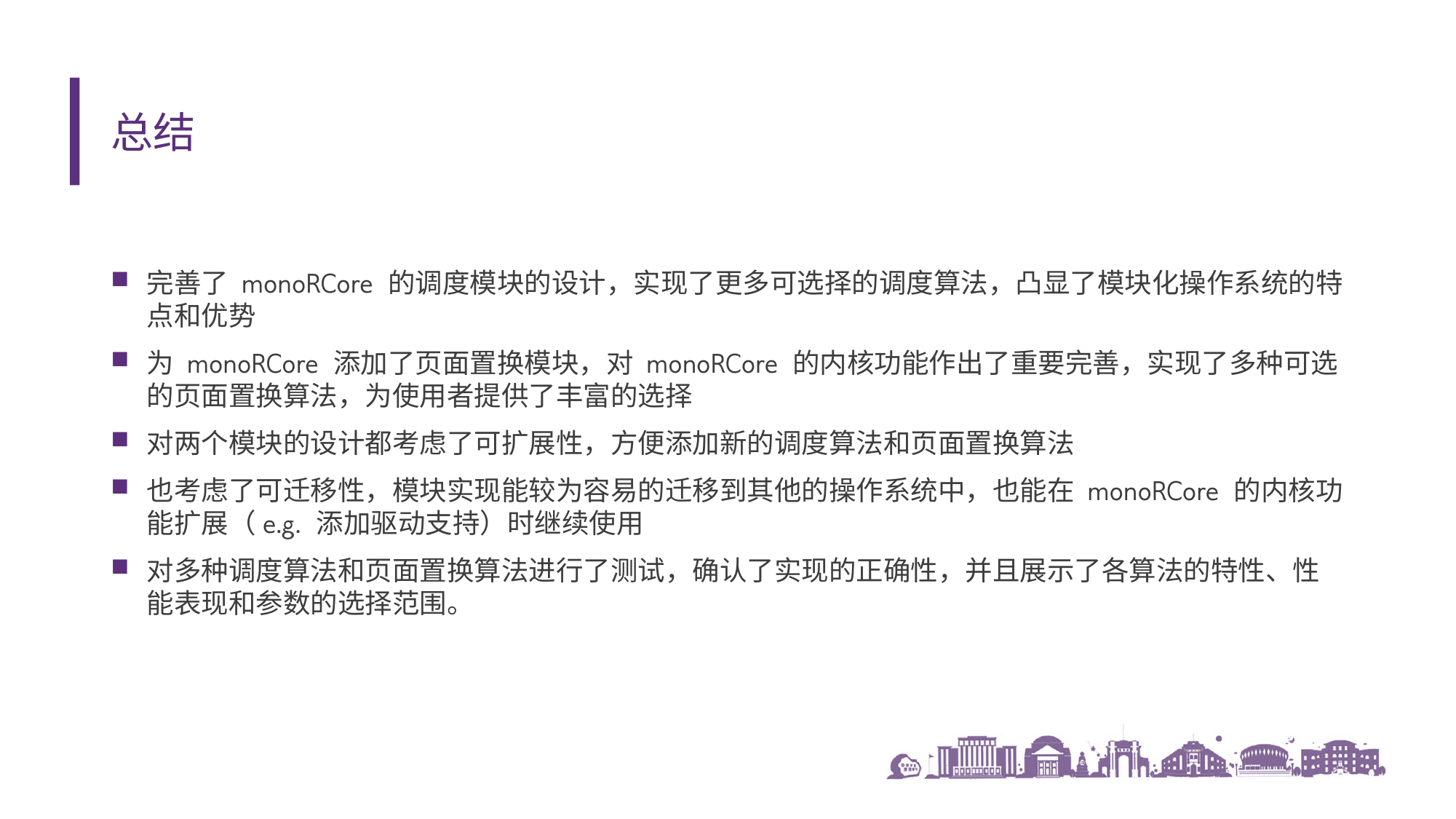

# 总结
完善了 monoRCore 的调度模块的设计，实现了更多可选择的调度算法，凸显了模块化操作系统的特点和优势
为 monoRCore 添加了页面置换模块，对 monoRCore 的内核功能作出了重要完善，实现了多种可选的页面置换算法，为使用者提供了丰富的选择
对两个模块的设计都考虑了可扩展性，方便添加新的调度算法和页面置换算法
也考虑了可迁移性，模块实现能较为容易的迁移到其他的操作系统中，也能在 monoRCore 的内核功能扩展（e.g. 添加驱动支持）时继续使用
对多种调度算法和页面置换算法进行了测试，确认了实现的正确性，并且展示了各算法的特性、性能表现和参数的选择范围。